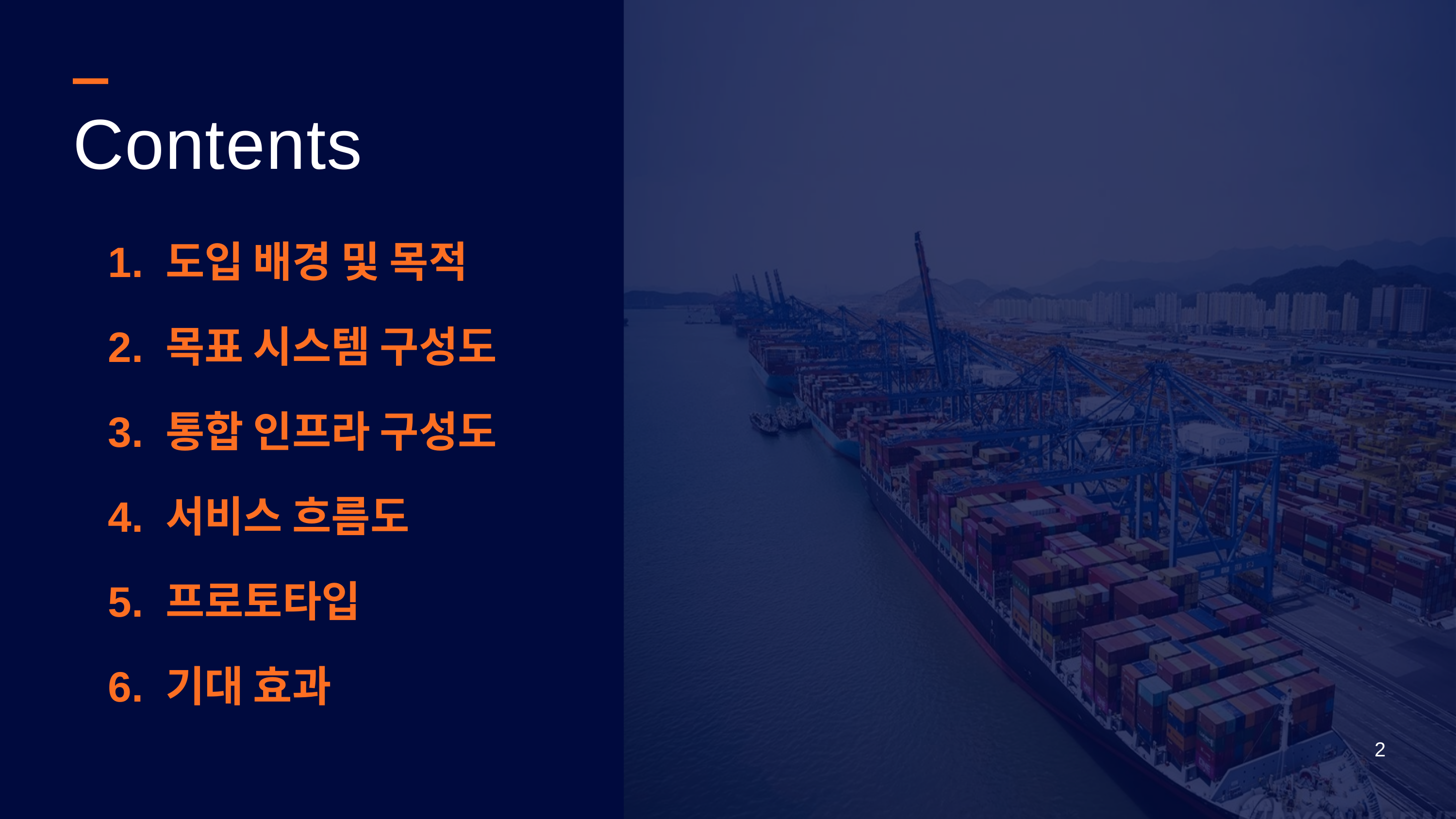

Contents

1. 도입 배경 및 목적
2. 목표 시스템 구성도
3. 통합 인프라 구성도
4. 서비스 흐름도
5. 프로토타입
6. 기대 효과
2